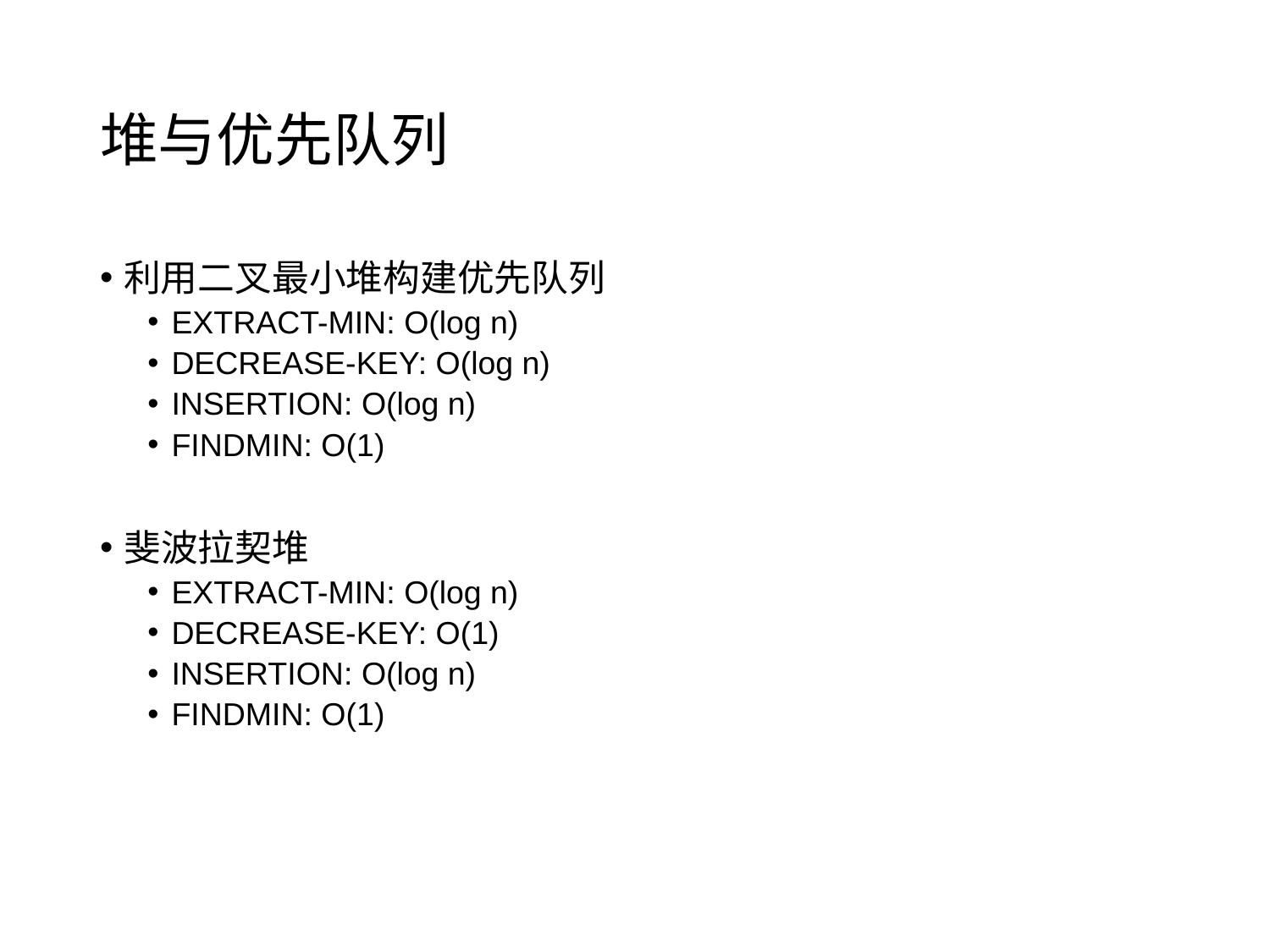

# 堆与优先队列
利用二叉最小堆构建优先队列
EXTRACT-MIN: O(log n)
DECREASE-KEY: O(log n)
INSERTION: O(log n)
FINDMIN: O(1)

斐波拉契堆
EXTRACT-MIN: O(log n)
DECREASE-KEY: O(1)
INSERTION: O(log n)
FINDMIN: O(1)